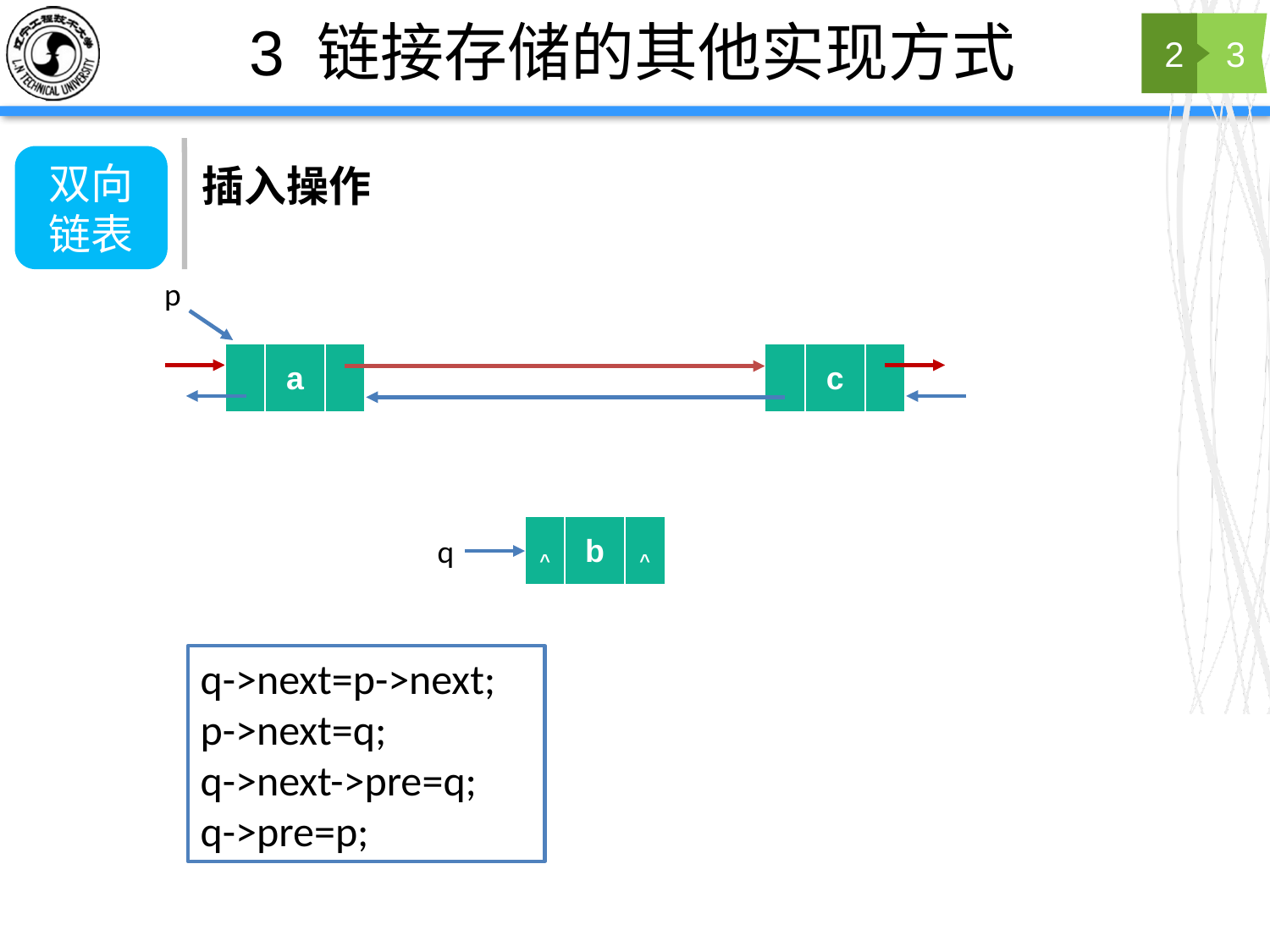

# 3 链接存储的其他实现方式
2
3
插入操作
双向链表

p
|  | a |  |
| --- | --- | --- |
|  | c |  |
| --- | --- | --- |
| ^ | b | ^ |
| --- | --- | --- |
q
q->next=p->next;
p->next=q;
q->next->pre=q;
q->pre=p;